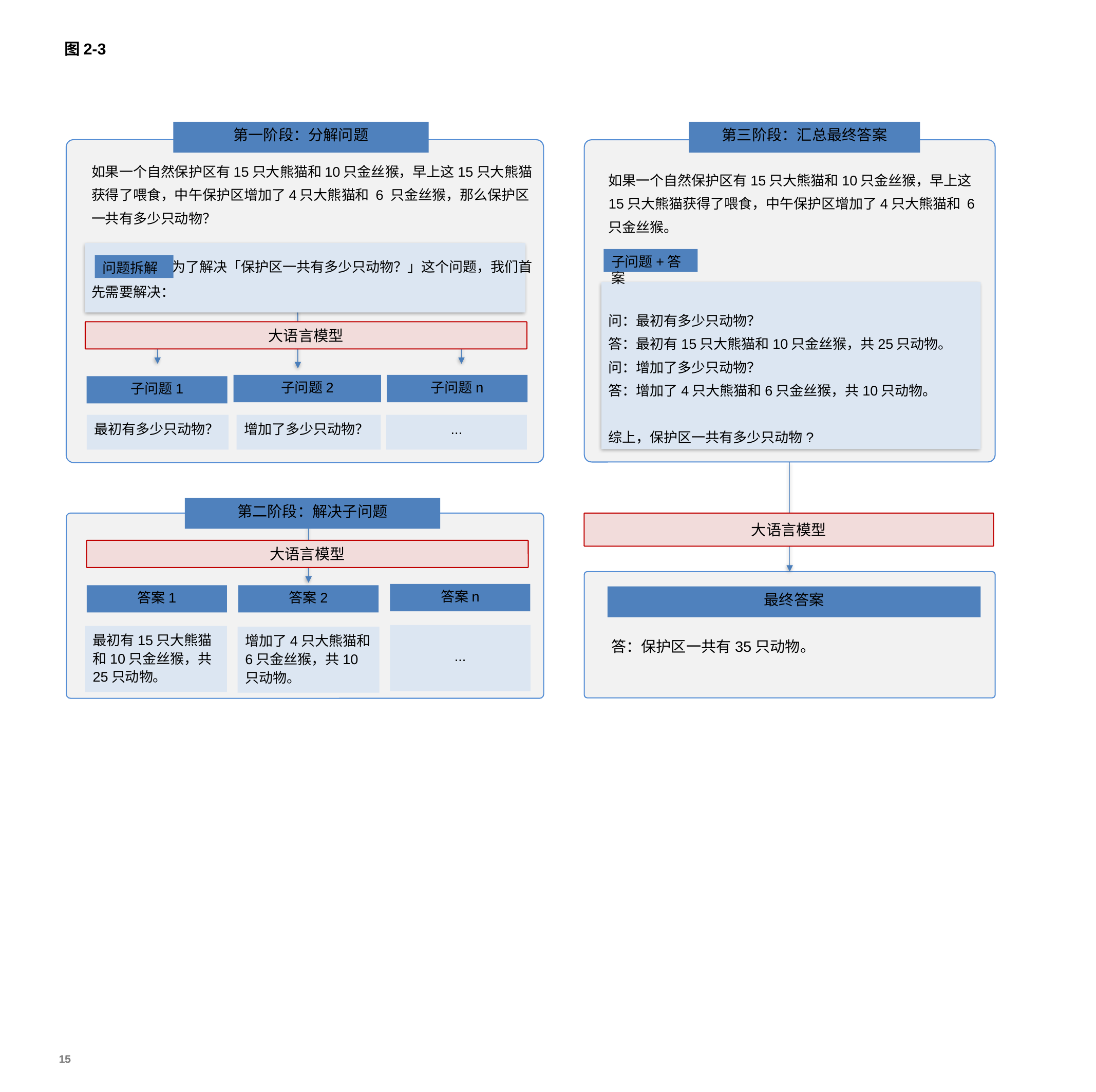

# 图2-3
第一阶段：分解问题
第三阶段：汇总最终答案

如果一个自然保护区有15只大熊猫和10只金丝猴，早上这15只大熊猫获得了喂食，中午保护区增加了4只大熊猫和 6 只金丝猴，那么保护区一共有多少只动物？

                         为了解决「保护区一共有多少只动物？」这个问题，我们首先需要解决：
如果一个自然保护区有15只大熊猫和10只金丝猴，早上这15只大熊猫获得了喂食，中午保护区增加了4只大熊猫和 6 只金丝猴。

问：最初有多少只动物？
答：最初有15只大熊猫和10只金丝猴，共25只动物。
问：增加了多少只动物？
答：增加了4只大熊猫和6只金丝猴，共10只动物。

综上，保护区一共有多少只动物?

子问题+答案
问题拆解

大语言模型
子问题2
子问题n
子问题1
最初有多少只动物？
增加了多少只动物？
...
第二阶段：解决子问题

大语言模型
大语言模型

答案n
答案1
答案2
最终答案

...
最初有15只大熊猫和10只金丝猴，共25只动物。
增加了4只大熊猫和6只金丝猴，共10只动物。
答：保护区一共有35只动物。